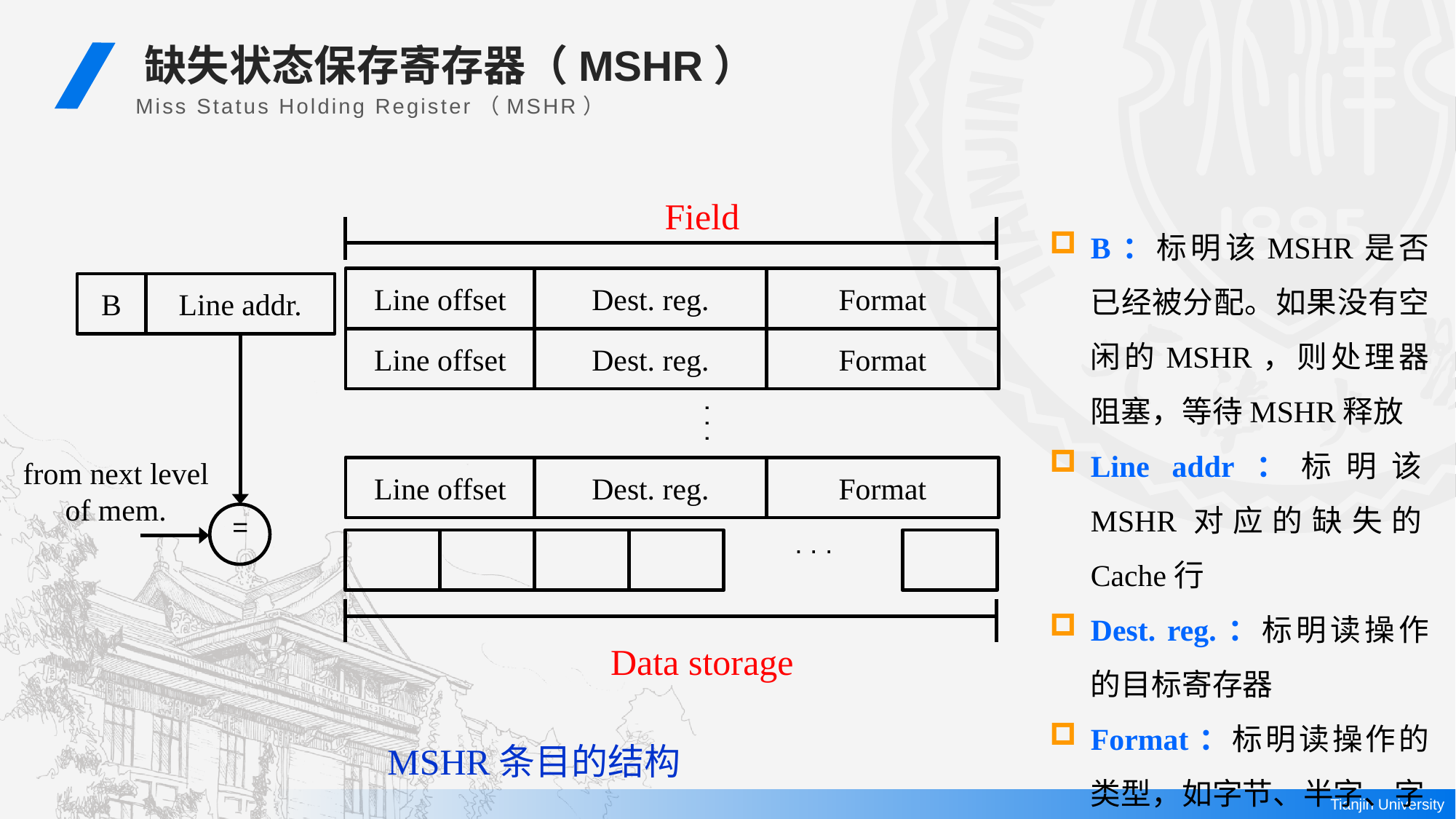

缺失状态保存寄存器（MSHR）
  Miss Status Holding Register（MSHR）
Field
B：标明该MSHR是否已经被分配。如果没有空闲的MSHR，则处理器阻塞，等待MSHR释放
Line addr：标明该MSHR对应的缺失的Cache行
Dest. reg.：标明读操作的目标寄存器
Format：标明读操作的类型，如字节、半字、字
Line offset
Dest. reg.
Format
B
Line addr.
Line offset
Dest. reg.
Format
. . .
from next level of mem.
Line offset
Dest. reg.
Format
=

. . .

Data storage
MSHR条目的结构